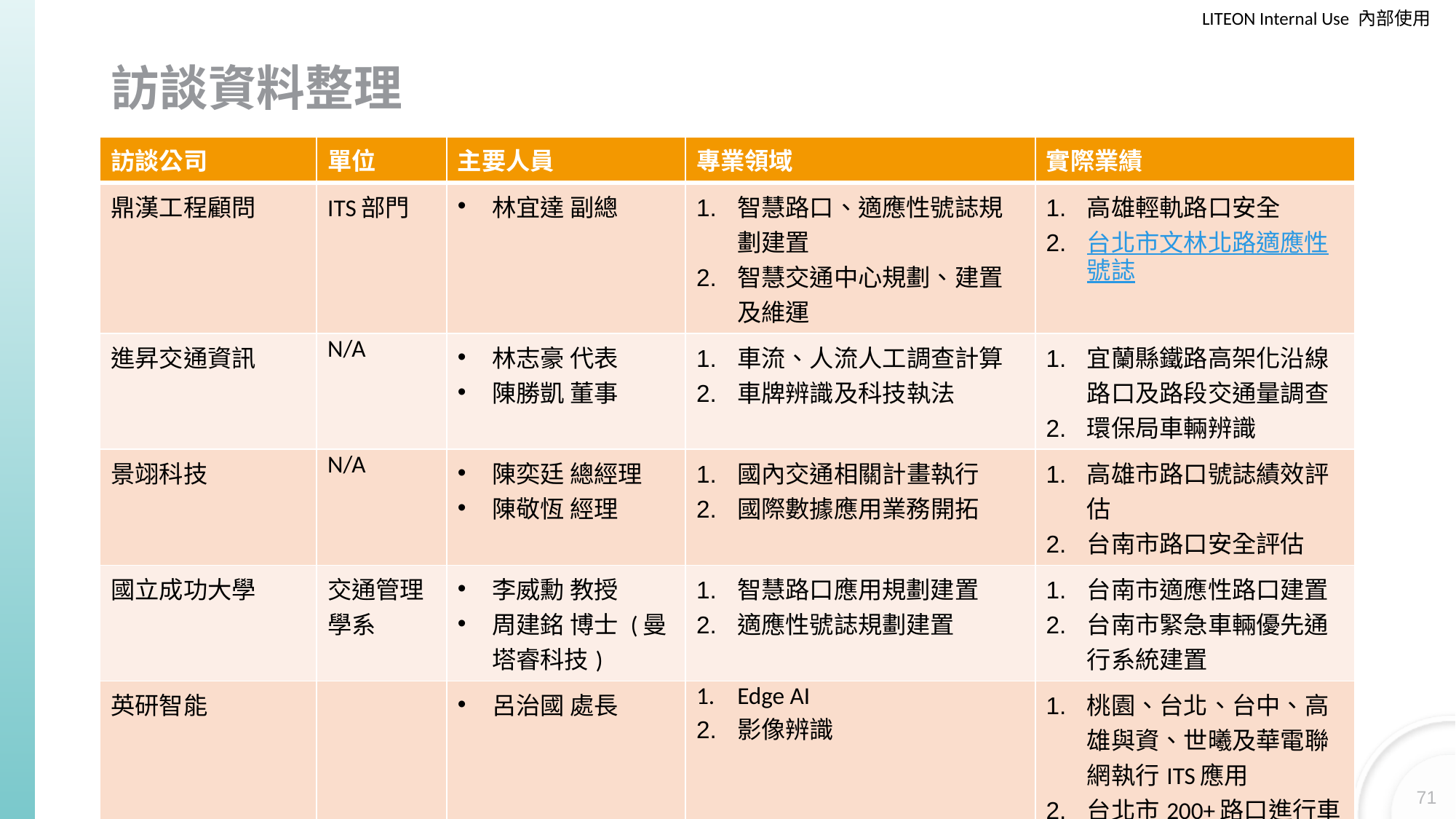

# 訪談資料整理
| 訪談公司 | 單位 | 主要人員 | 專業領域 | 實際業績 |
| --- | --- | --- | --- | --- |
| 鼎漢工程顧問 | ITS部門 | 林宜達 副總 | 智慧路口、適應性號誌規劃建置 智慧交通中心規劃、建置及維運 | 高雄輕軌路口安全 台北市文林北路適應性號誌 |
| 進昇交通資訊 | N/A | 林志豪 代表 陳勝凱 董事 | 車流、人流人工調查計算 車牌辨識及科技執法 | 宜蘭縣鐵路高架化沿線路口及路段交通量調查 環保局車輛辨識 |
| 景翊科技 | N/A | 陳奕廷 總經理 陳敬恆 經理 | 國內交通相關計畫執行 國際數據應用業務開拓 | 高雄市路口號誌績效評估 台南市路口安全評估 |
| 國立成功大學 | 交通管理學系 | 李威勳 教授 周建銘 博士 (曼塔睿科技) | 智慧路口應用規劃建置 適應性號誌規劃建置 | 台南市適應性路口建置 台南市緊急車輛優先通行系統建置 |
| 英研智能 |  | 呂治國 處長 | Edge AI 影像辨識 | 桃園、台北、台中、高雄與資、世曦及華電聯網執行ITS應用 台北市200+路口進行車人流統計、車速偵測、塞車偵測、事故偵測及科技執法 自駕車即時偵測資訊發送 |
| Yunex Traffic | N/A | Philip Welsh 紐澳區BD Director | 適應性號誌系統建置 感測器設備整合 |  |
71